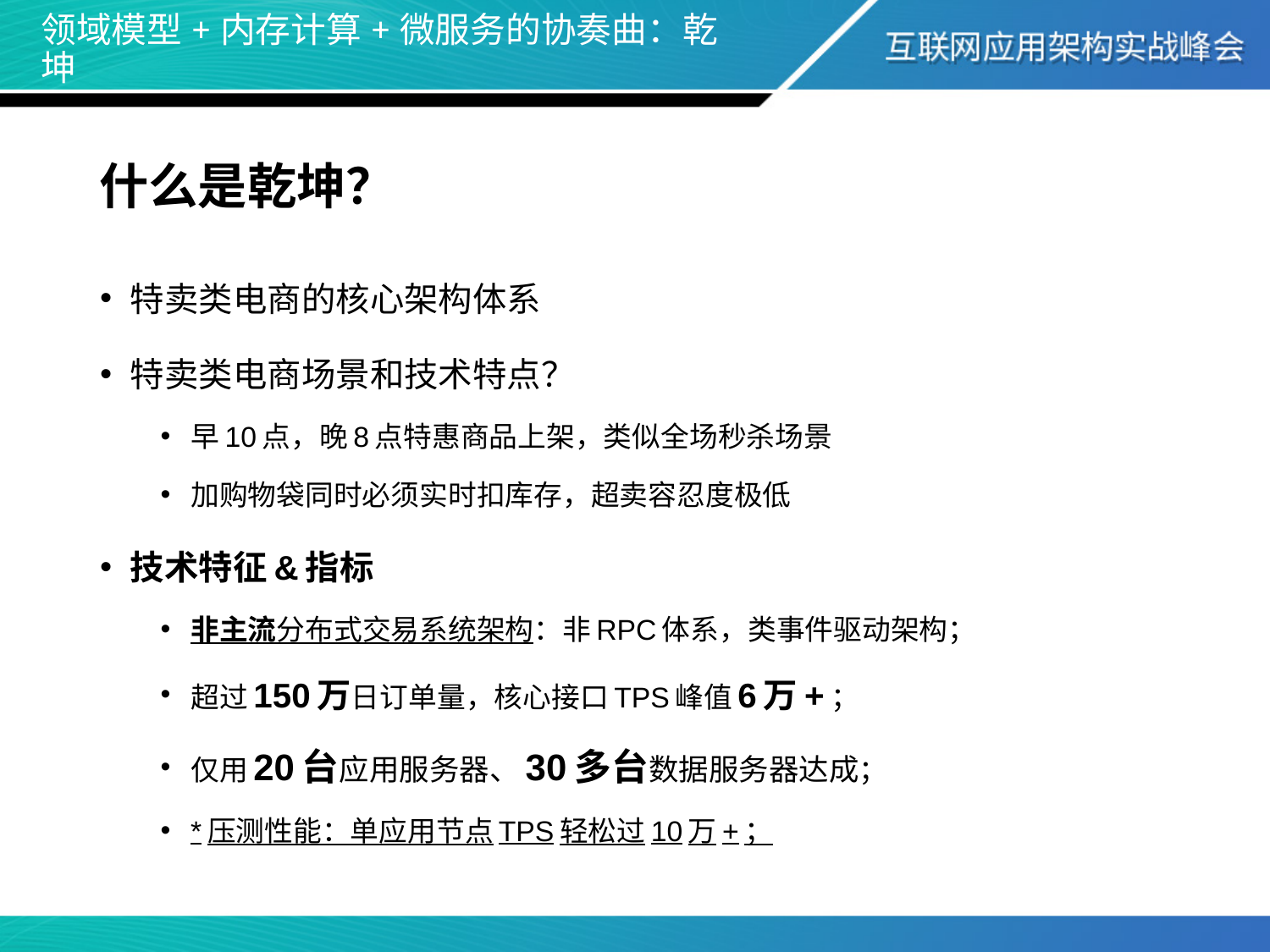

# 领域模型+内存计算+微服务的协奏曲：乾坤
什么是乾坤？
特卖类电商的核心架构体系
特卖类电商场景和技术特点？
早10点，晚8点特惠商品上架，类似全场秒杀场景
加购物袋同时必须实时扣库存，超卖容忍度极低
技术特征&指标
非主流分布式交易系统架构：非RPC体系，类事件驱动架构；
超过150万日订单量，核心接口TPS峰值6万+；
仅用20台应用服务器、30多台数据服务器达成；
*压测性能：单应用节点TPS轻松过10万+；